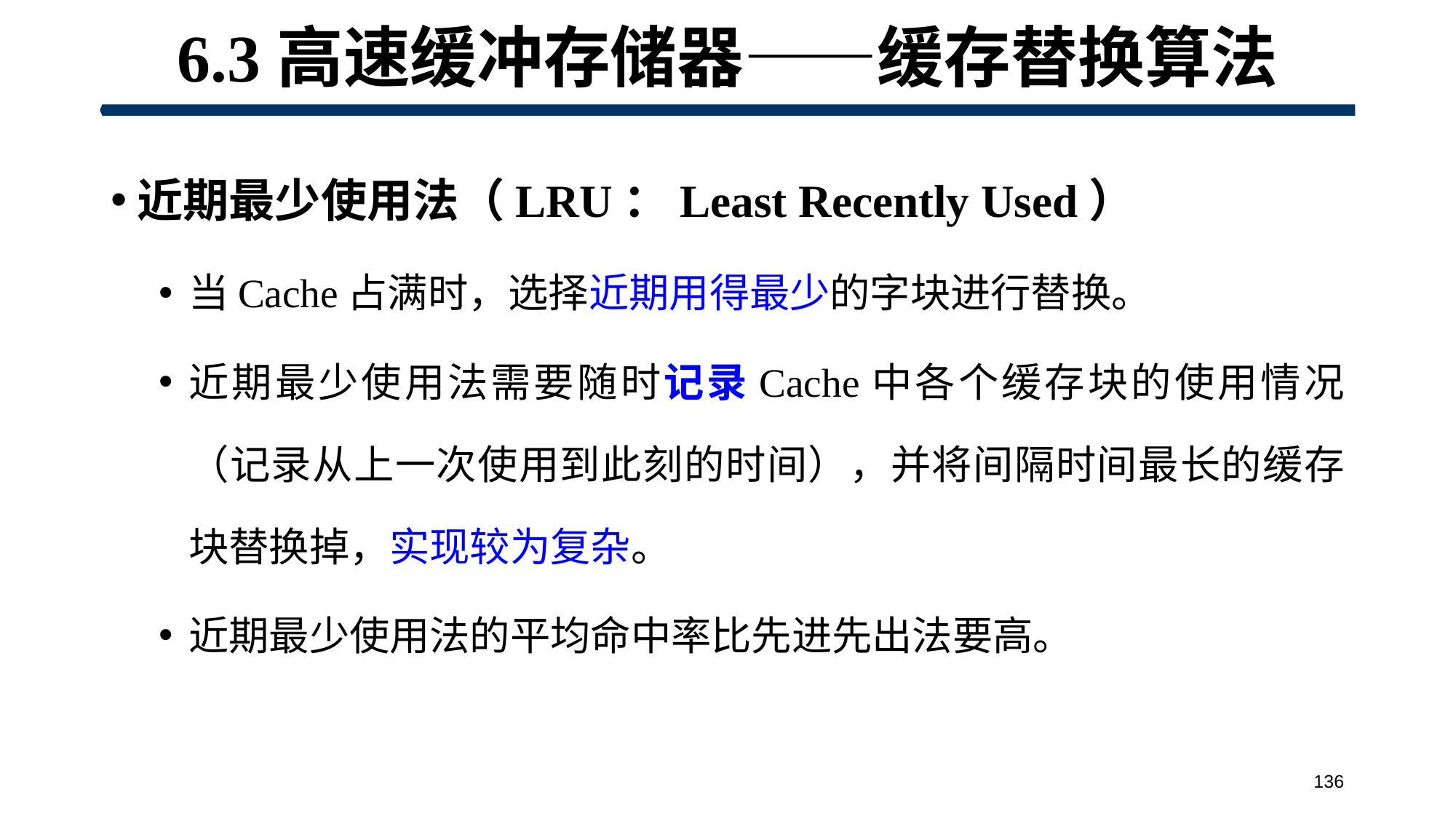

# 6.3高速缓冲存储器——缓存替换算法
近期最少使用法（LRU：Least Recently Used）
当Cache占满时，选择近期用得最少的字块进行替换。
近期最少使用法需要随时记录Cache中各个缓存块的使用情况（记录从上一次使用到此刻的时间），并将间隔时间最长的缓存块替换掉，实现较为复杂。
近期最少使用法的平均命中率比先进先出法要高。

136